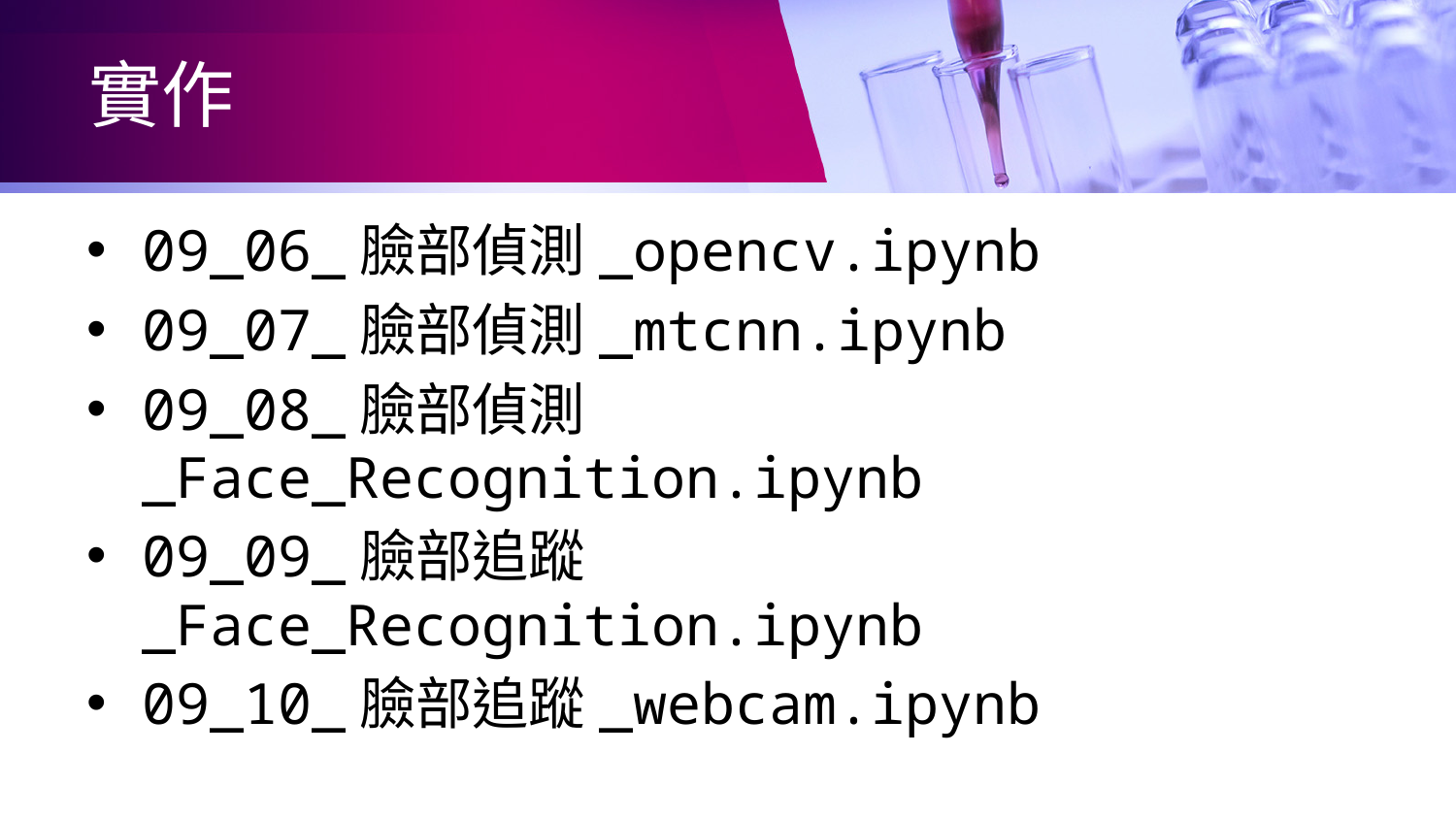

# 實作
09_06_臉部偵測_opencv.ipynb
09_07_臉部偵測_mtcnn.ipynb
09_08_臉部偵測_Face_Recognition.ipynb
09_09_臉部追蹤_Face_Recognition.ipynb
09_10_臉部追蹤_webcam.ipynb